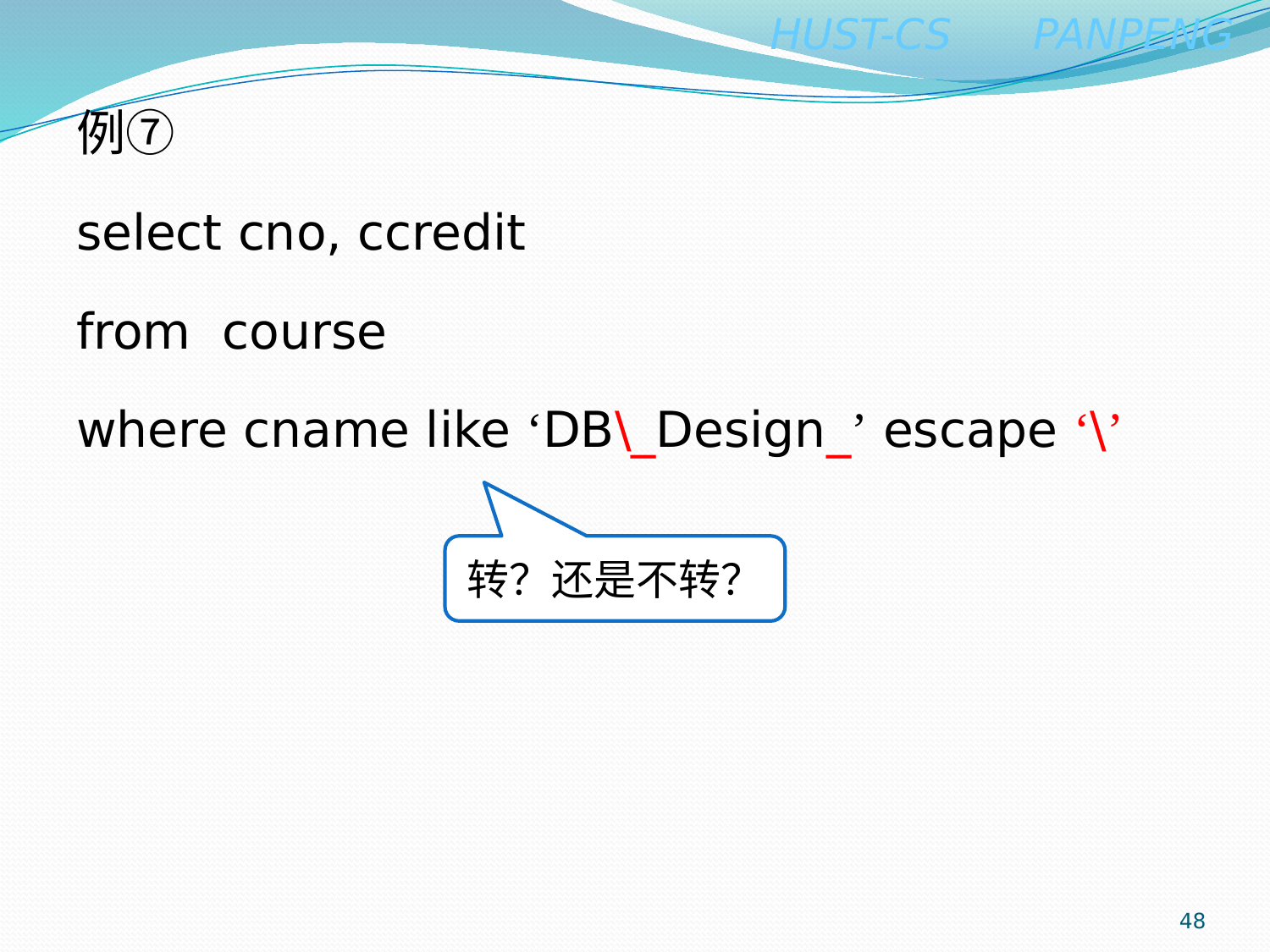

例⑦
select cno, ccredit
from  course
where cname like ‘DB\_Design_’ escape ‘\’
转？还是不转？
48